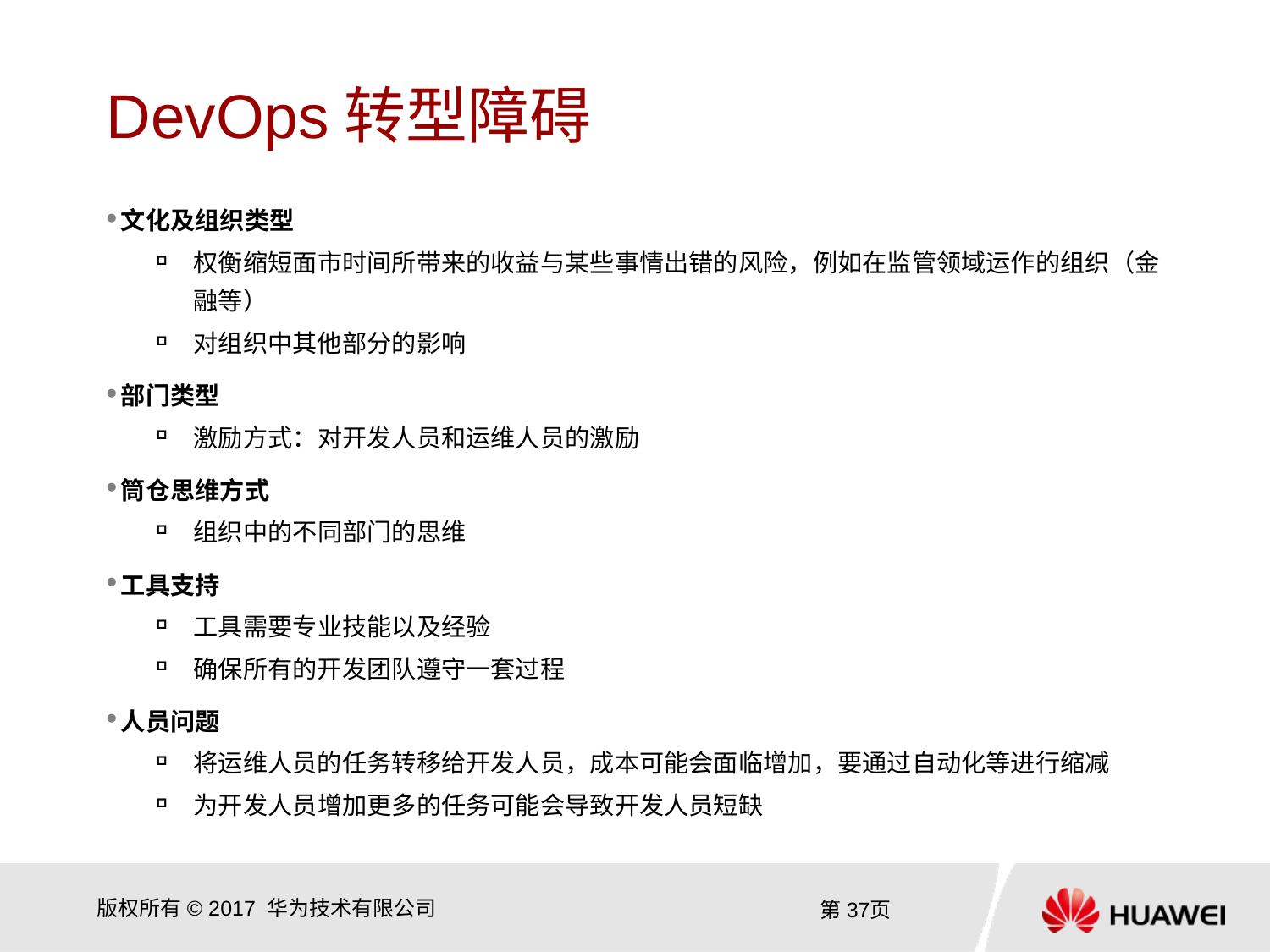

# DevOps转型障碍
文化及组织类型
权衡缩短面市时间所带来的收益与某些事情出错的风险，例如在监管领域运作的组织（金融等）
对组织中其他部分的影响
部门类型
激励方式：对开发人员和运维人员的激励
筒仓思维方式
组织中的不同部门的思维
工具支持
工具需要专业技能以及经验
确保所有的开发团队遵守一套过程
人员问题
将运维人员的任务转移给开发人员，成本可能会面临增加，要通过自动化等进行缩减
为开发人员增加更多的任务可能会导致开发人员短缺